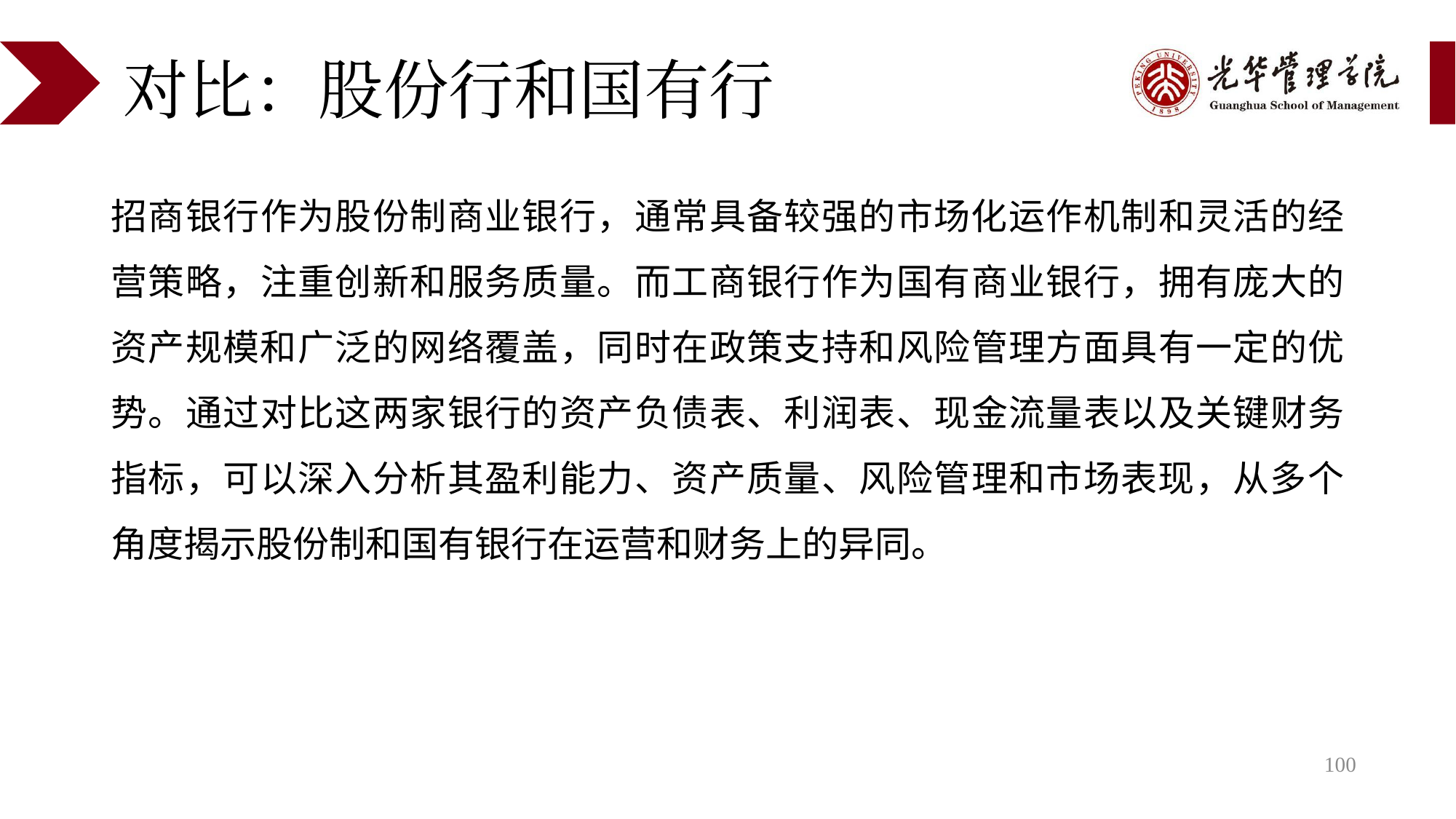

# 对比：股份行和国有行
招商银行作为股份制商业银行，通常具备较强的市场化运作机制和灵活的经营策略，注重创新和服务质量。而工商银行作为国有商业银行，拥有庞大的资产规模和广泛的网络覆盖，同时在政策支持和风险管理方面具有一定的优势。通过对比这两家银行的资产负债表、利润表、现金流量表以及关键财务指标，可以深入分析其盈利能力、资产质量、风险管理和市场表现，从多个角度揭示股份制和国有银行在运营和财务上的异同。
100